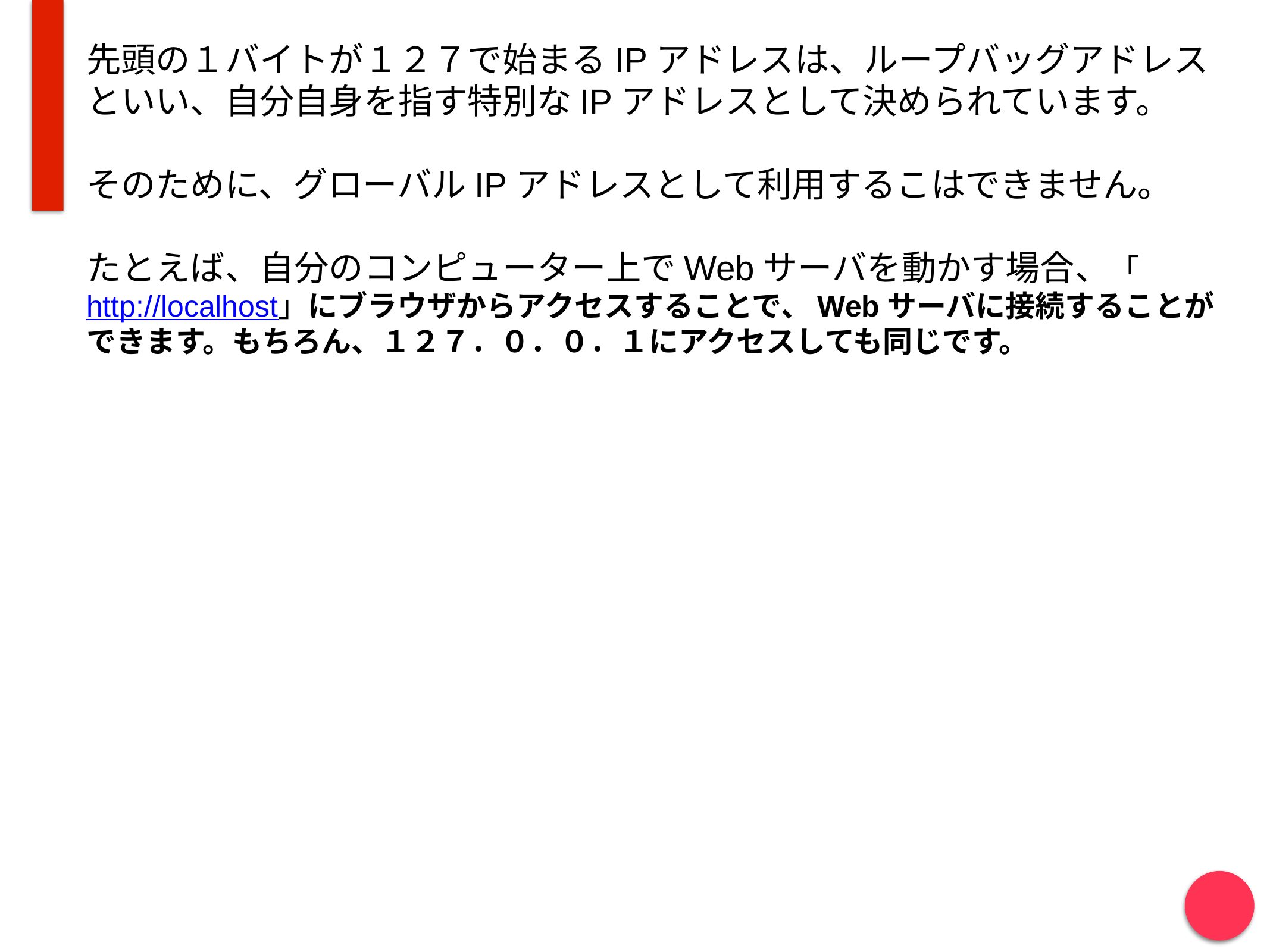

先頭の１バイトが１２７で始まるIPアドレスは、ループバッグアドレスといい、自分自身を指す特別なIPアドレスとして決められています。

そのために、グローバルIPアドレスとして利用するこはできません。

たとえば、自分のコンピューター上でWebサーバを動かす場合、「http://localhost」にブラウザからアクセスすることで、Webサーバに接続することができます。もちろん、１２７．０．０．１にアクセスしても同じです。